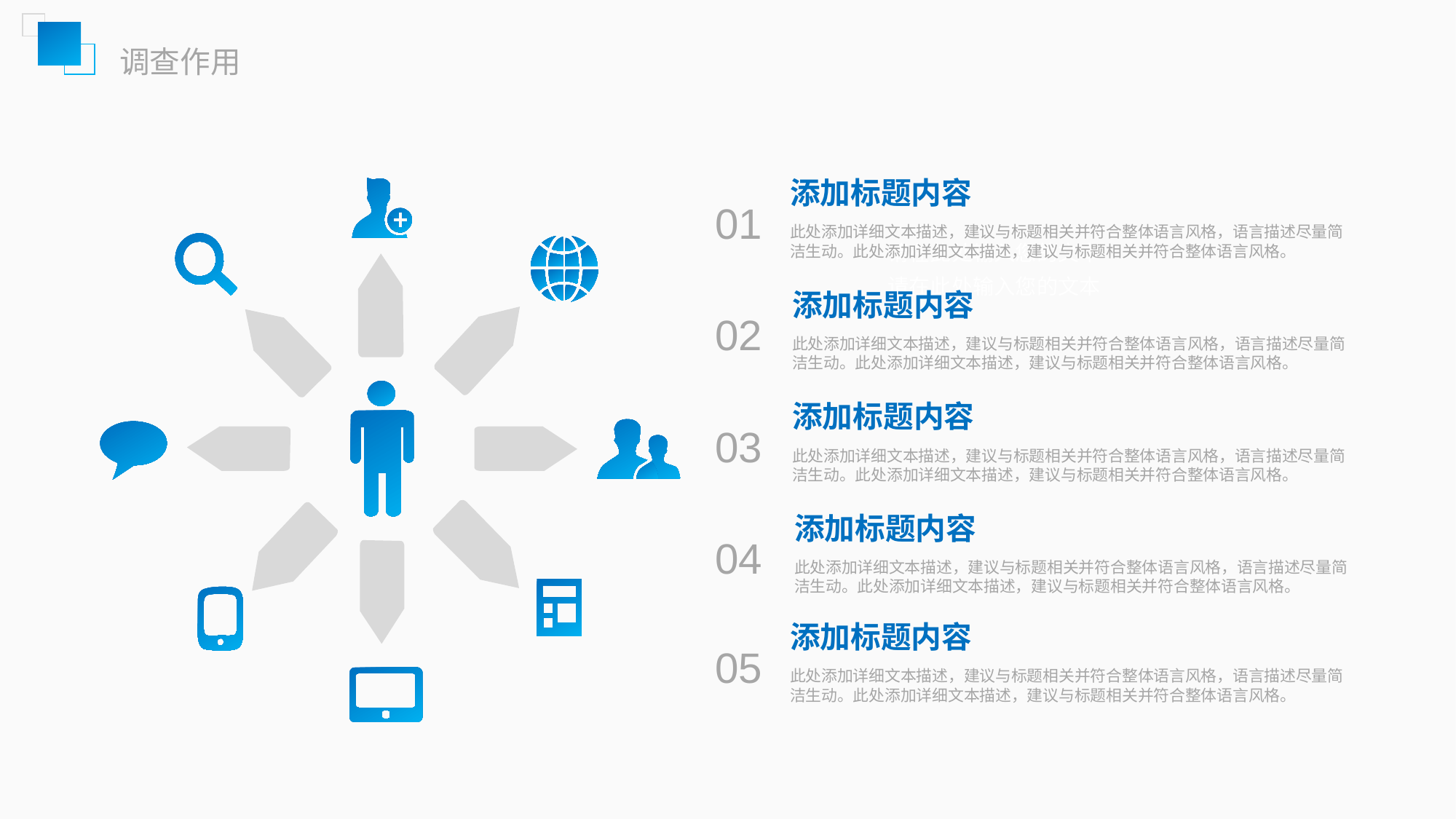

调查作用

添加标题内容
此处添加详细文本描述，建议与标题相关并符合整体语言风格，语言描述尽量简洁生动。此处添加详细文本描述，建议与标题相关并符合整体语言风格。

01

请在此处输入您的文本
请在此处输入您的文本

添加标题内容
此处添加详细文本描述，建议与标题相关并符合整体语言风格，语言描述尽量简洁生动。此处添加详细文本描述，建议与标题相关并符合整体语言风格。

02

添加标题内容
此处添加详细文本描述，建议与标题相关并符合整体语言风格，语言描述尽量简洁生动。此处添加详细文本描述，建议与标题相关并符合整体语言风格。

03

添加标题内容
此处添加详细文本描述，建议与标题相关并符合整体语言风格，语言描述尽量简洁生动。此处添加详细文本描述，建议与标题相关并符合整体语言风格。
04

添加标题内容
此处添加详细文本描述，建议与标题相关并符合整体语言风格，语言描述尽量简洁生动。此处添加详细文本描述，建议与标题相关并符合整体语言风格。
05